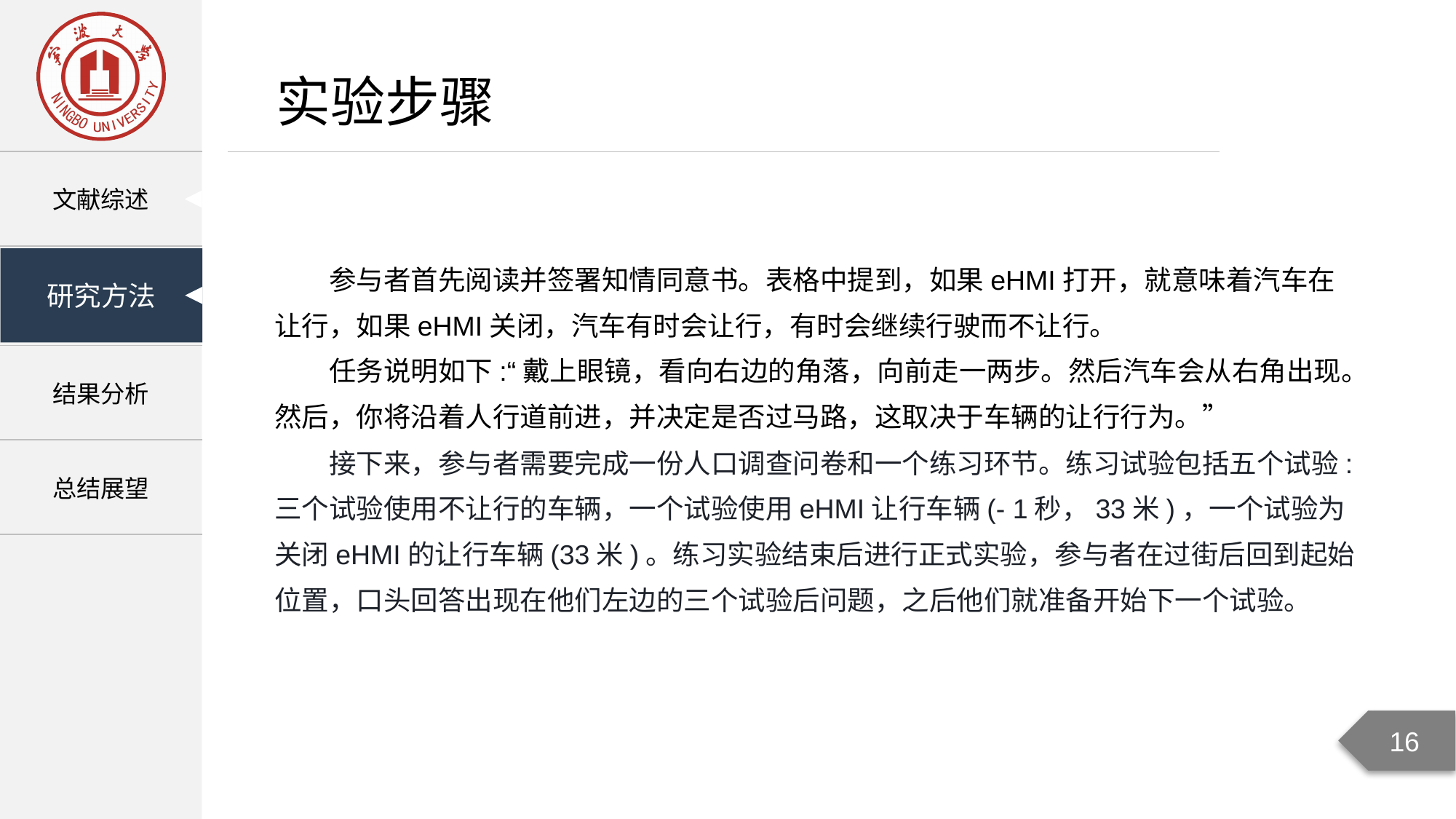

实验步骤
参与者首先阅读并签署知情同意书。表格中提到，如果eHMI打开，就意味着汽车在让行，如果eHMI关闭，汽车有时会让行，有时会继续行驶而不让行。
任务说明如下:“戴上眼镜，看向右边的角落，向前走一两步。然后汽车会从右角出现。然后，你将沿着人行道前进，并决定是否过马路，这取决于车辆的让行行为。”
接下来，参与者需要完成一份人口调查问卷和一个练习环节。练习试验包括五个试验:三个试验使用不让行的车辆，一个试验使用eHMI让行车辆(- 1秒，33米)，一个试验为关闭eHMI的让行车辆(33米)。练习实验结束后进行正式实验，参与者在过街后回到起始位置，口头回答出现在他们左边的三个试验后问题，之后他们就准备开始下一个试验。